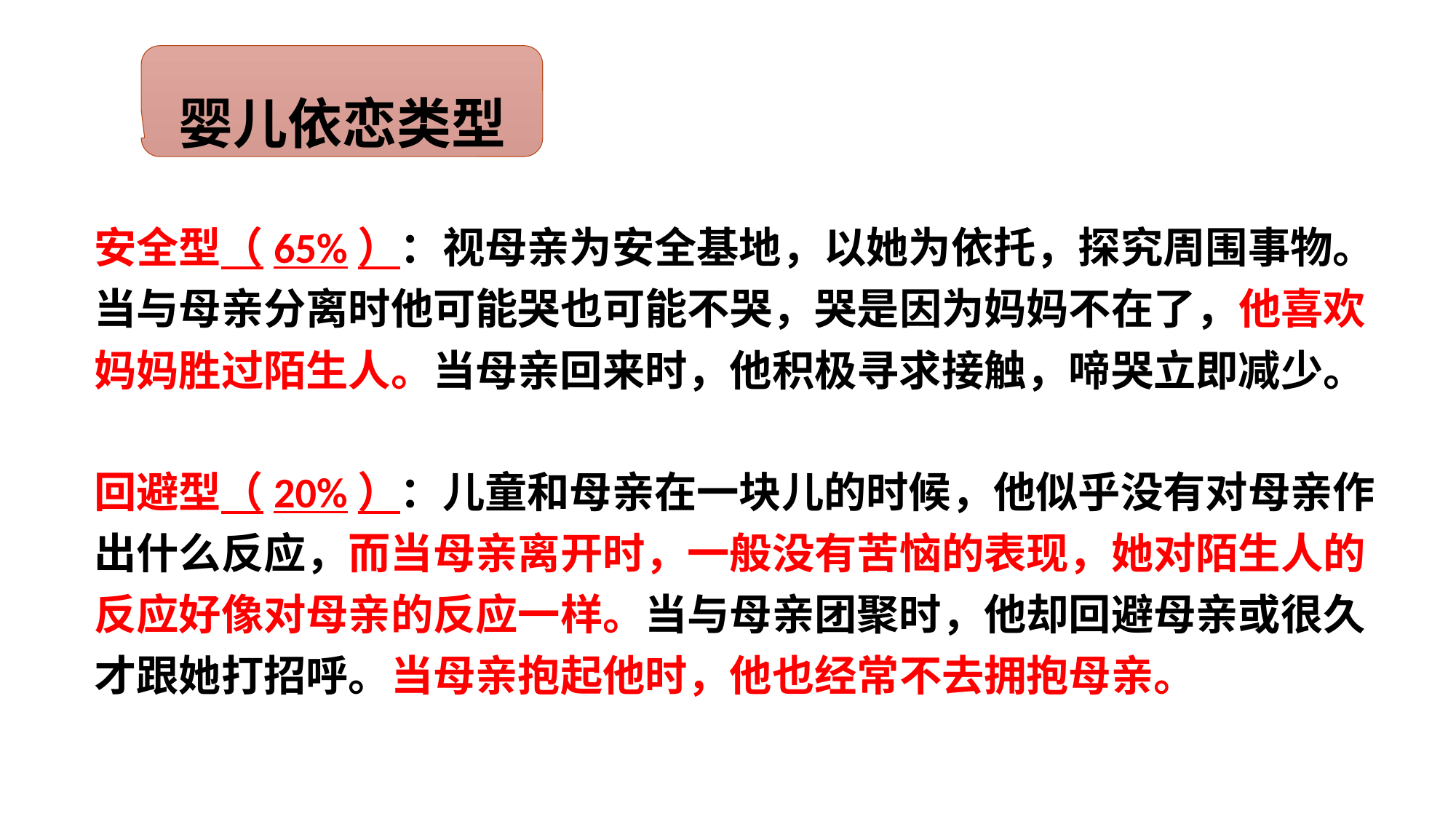

婴儿依恋类型

安全型（65%）：视母亲为安全基地，以她为依托，探究周围事物。当与母亲分离时他可能哭也可能不哭，哭是因为妈妈不在了，他喜欢妈妈胜过陌生人。当母亲回来时，他积极寻求接触，啼哭立即减少。

回避型（20%）：儿童和母亲在一块儿的时候，他似乎没有对母亲作出什么反应，而当母亲离开时，一般没有苦恼的表现，她对陌生人的反应好像对母亲的反应一样。当与母亲团聚时，他却回避母亲或很久才跟她打招呼。当母亲抱起他时，他也经常不去拥抱母亲。